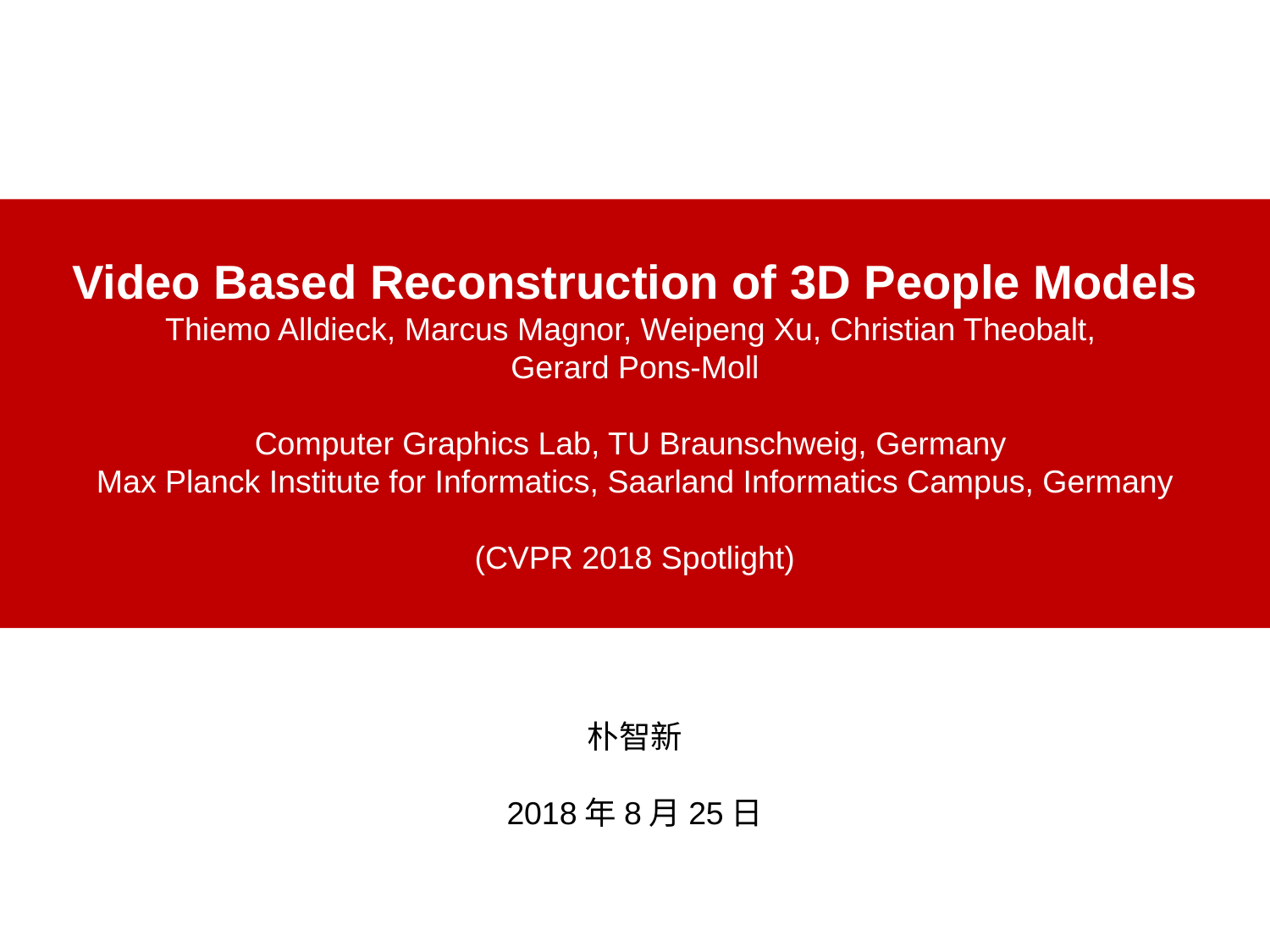

Video Based Reconstruction of 3D People Models
Thiemo Alldieck, Marcus Magnor, Weipeng Xu, Christian Theobalt,
Gerard Pons-Moll

Computer Graphics Lab, TU Braunschweig, Germany
Max Planck Institute for Informatics, Saarland Informatics Campus, Germany

(CVPR 2018 Spotlight)
朴智新

2018年8月25日